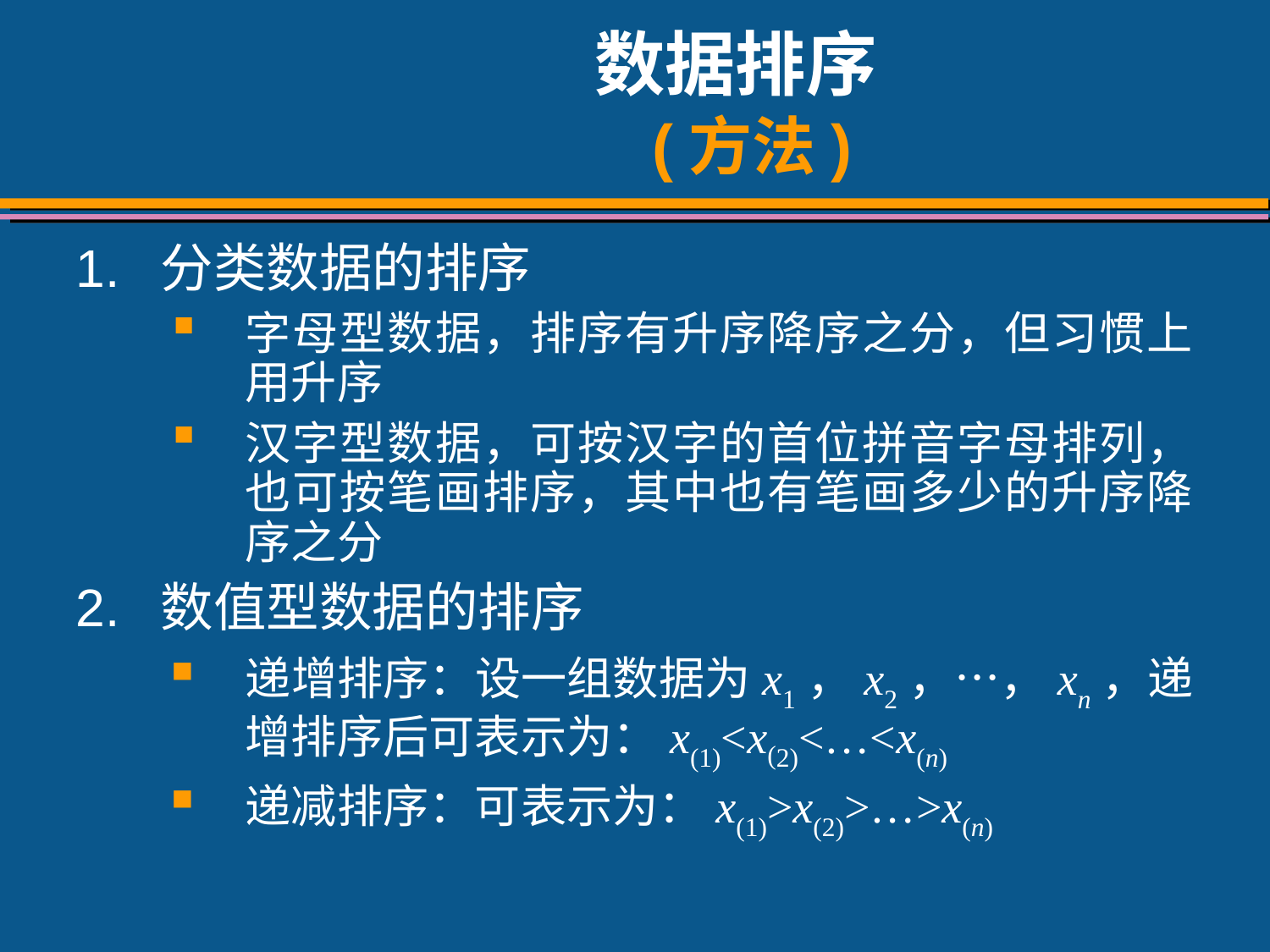

# 数据排序 (方法)
分类数据的排序
字母型数据，排序有升序降序之分，但习惯上用升序
汉字型数据，可按汉字的首位拼音字母排列，也可按笔画排序，其中也有笔画多少的升序降序之分
数值型数据的排序
递增排序：设一组数据为x1，x2，…，xn，递增排序后可表示为：x(1)<x(2)<…<x(n)
递减排序：可表示为：x(1)>x(2)>…>x(n)